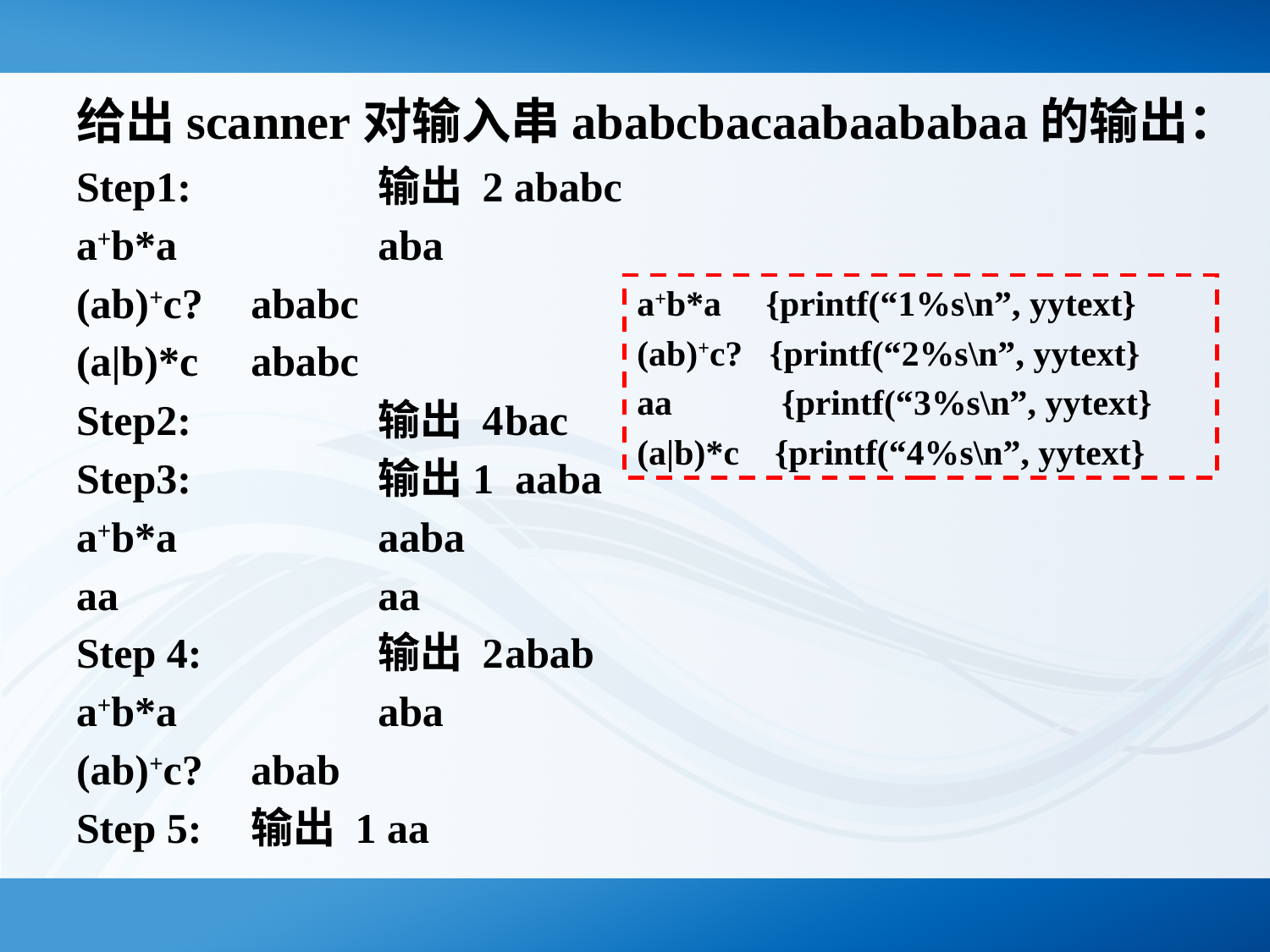

# 给出scanner对输入串ababcbacaabaababaa的输出：
Step1: 		输出 2 ababc
a+b*a 		aba
(ab)+c?	ababc
(a|b)*c 	ababc
Step2:		输出 4	bac
Step3:		输出1  aaba
a+b*a		aaba
aa			aa
Step 4:		输出 2	abab
a+b*a 		aba
(ab)+c?	abab
Step 5: 	输出 1 aa
a+b*a     {printf(“1%s\n”, yytext}
(ab)+c?   {printf(“2%s\n”, yytext}
aa	  {printf(“3%s\n”, yytext}
(a|b)*c    {printf(“4%s\n”, yytext}